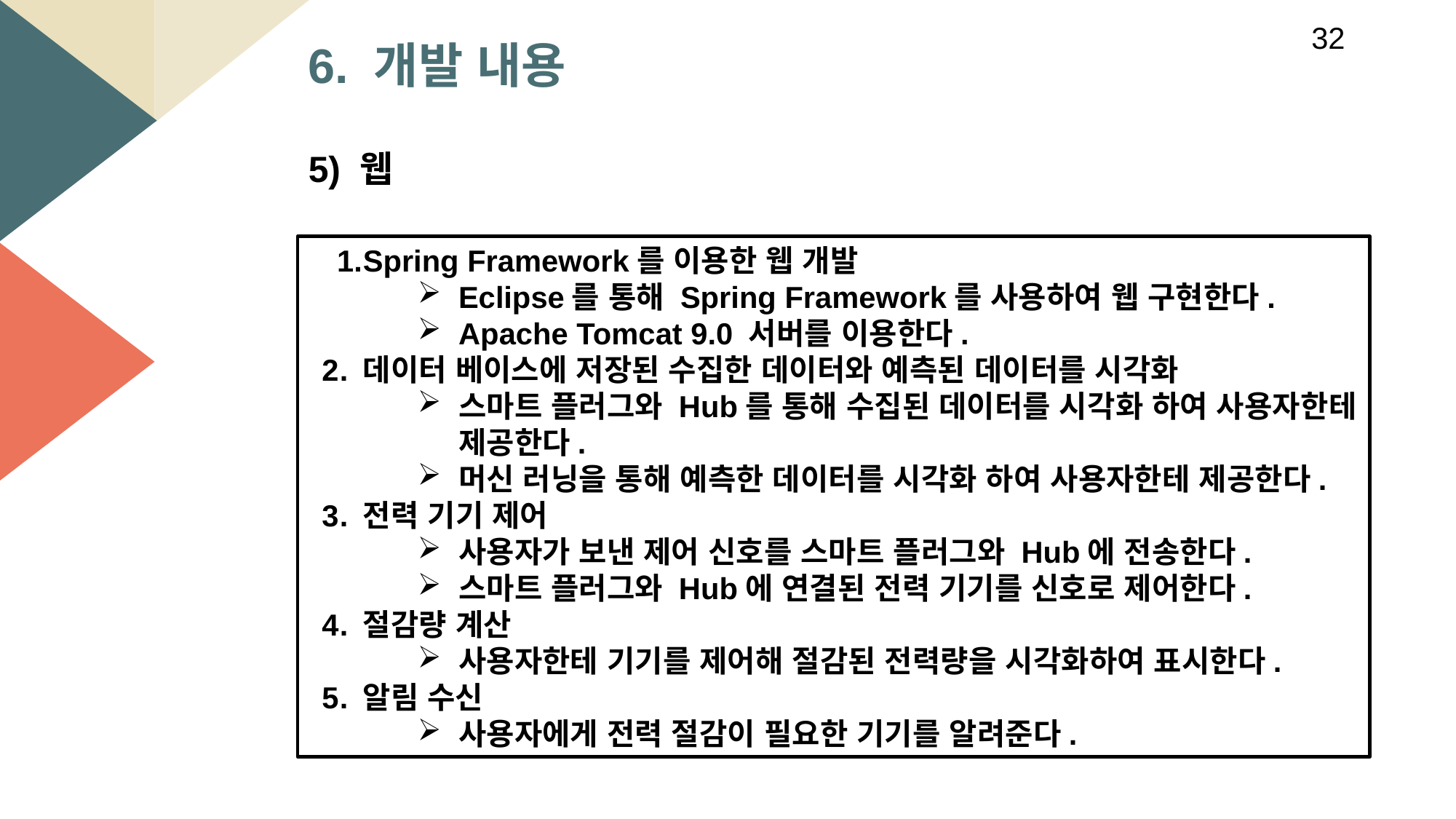

32
6. 개발 내용
5) 웹
Spring Framework를 이용한 웹 개발
Eclipse를 통해 Spring Framework를 사용하여 웹 구현한다.
Apache Tomcat 9.0 서버를 이용한다.
데이터 베이스에 저장된 수집한 데이터와 예측된 데이터를 시각화
스마트 플러그와 Hub를 통해 수집된 데이터를 시각화 하여 사용자한테 제공한다.
머신 러닝을 통해 예측한 데이터를 시각화 하여 사용자한테 제공한다.
전력 기기 제어
사용자가 보낸 제어 신호를 스마트 플러그와 Hub에 전송한다.
스마트 플러그와 Hub에 연결된 전력 기기를 신호로 제어한다.
절감량 계산
사용자한테 기기를 제어해 절감된 전력량을 시각화하여 표시한다.
알림 수신
사용자에게 전력 절감이 필요한 기기를 알려준다.